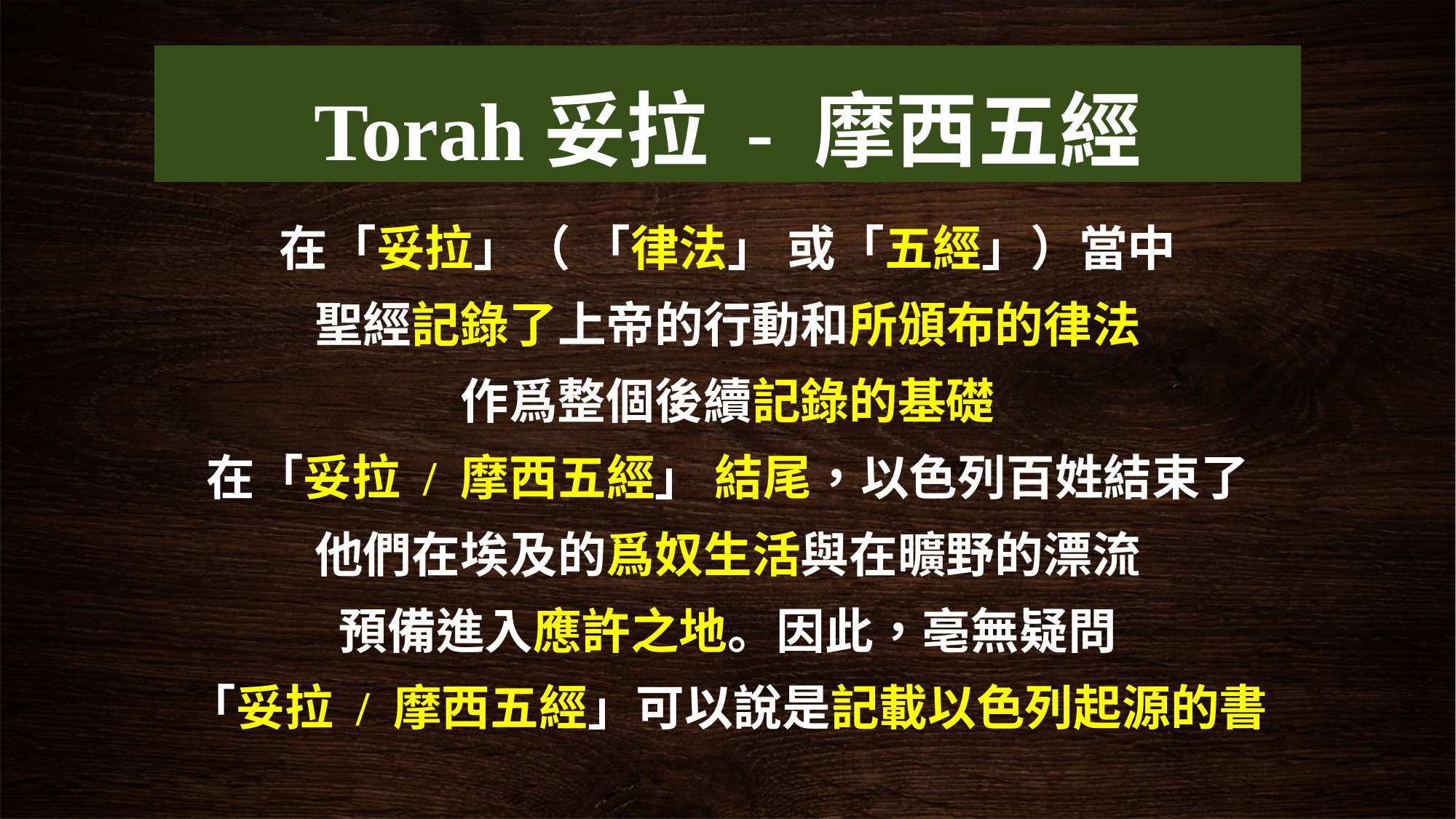

# Torah妥拉 - 摩西五經
在「妥拉」（ 「律法」 或「五經」）當中
聖經記錄了上帝的行動和所頒布的律法
作爲整個後續記錄的基礎
在「妥拉 / 摩西五經」 結尾，以色列百姓結束了
他們在埃及的爲奴生活與在曠野的漂流
預備進入應許之地。因此，亳無疑問
「妥拉 / 摩西五經」可以說是記載以色列起源的書